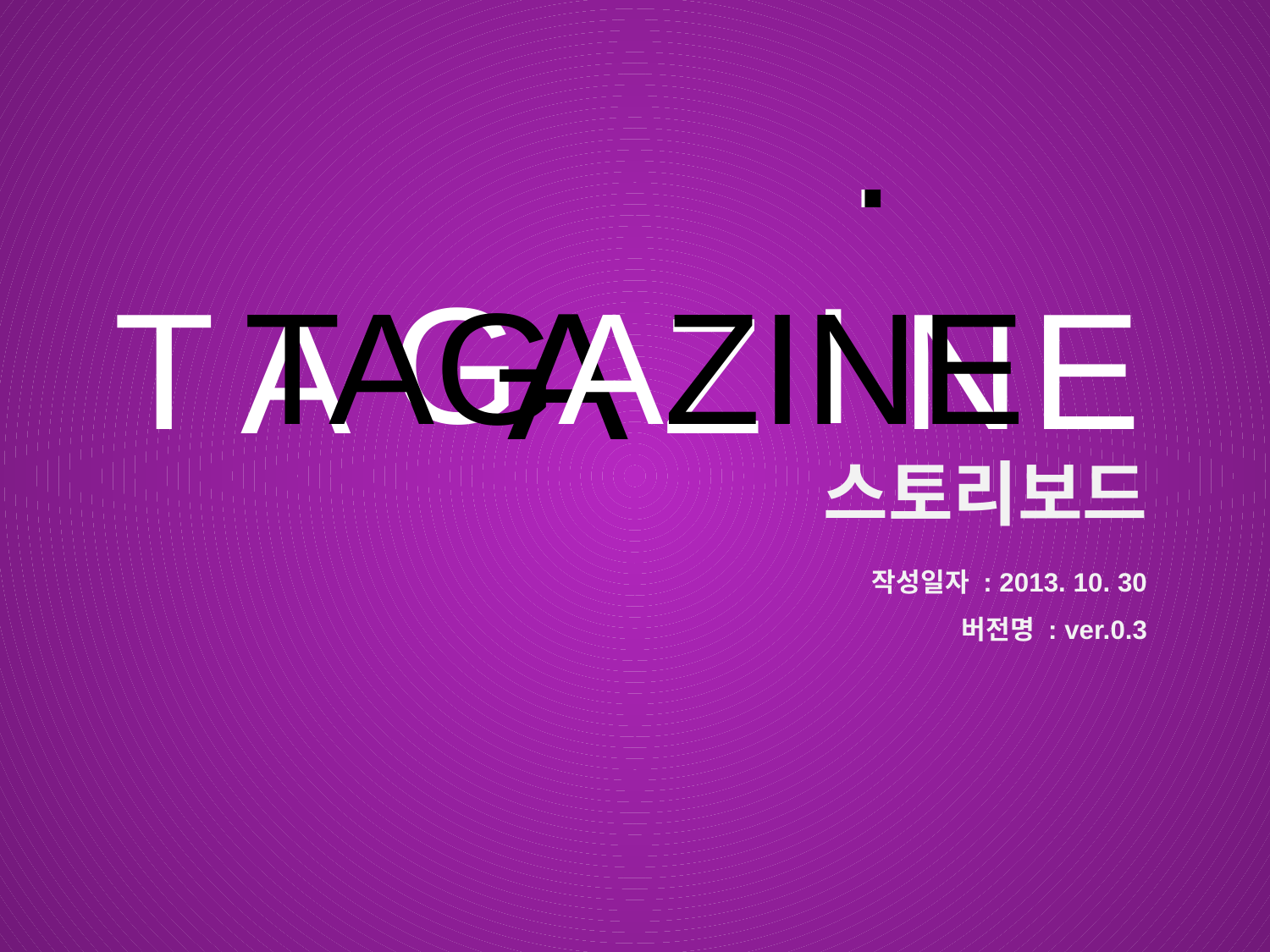

스토리보드
작성일자 : 2013. 10. 30
버전명 : ver.0.3